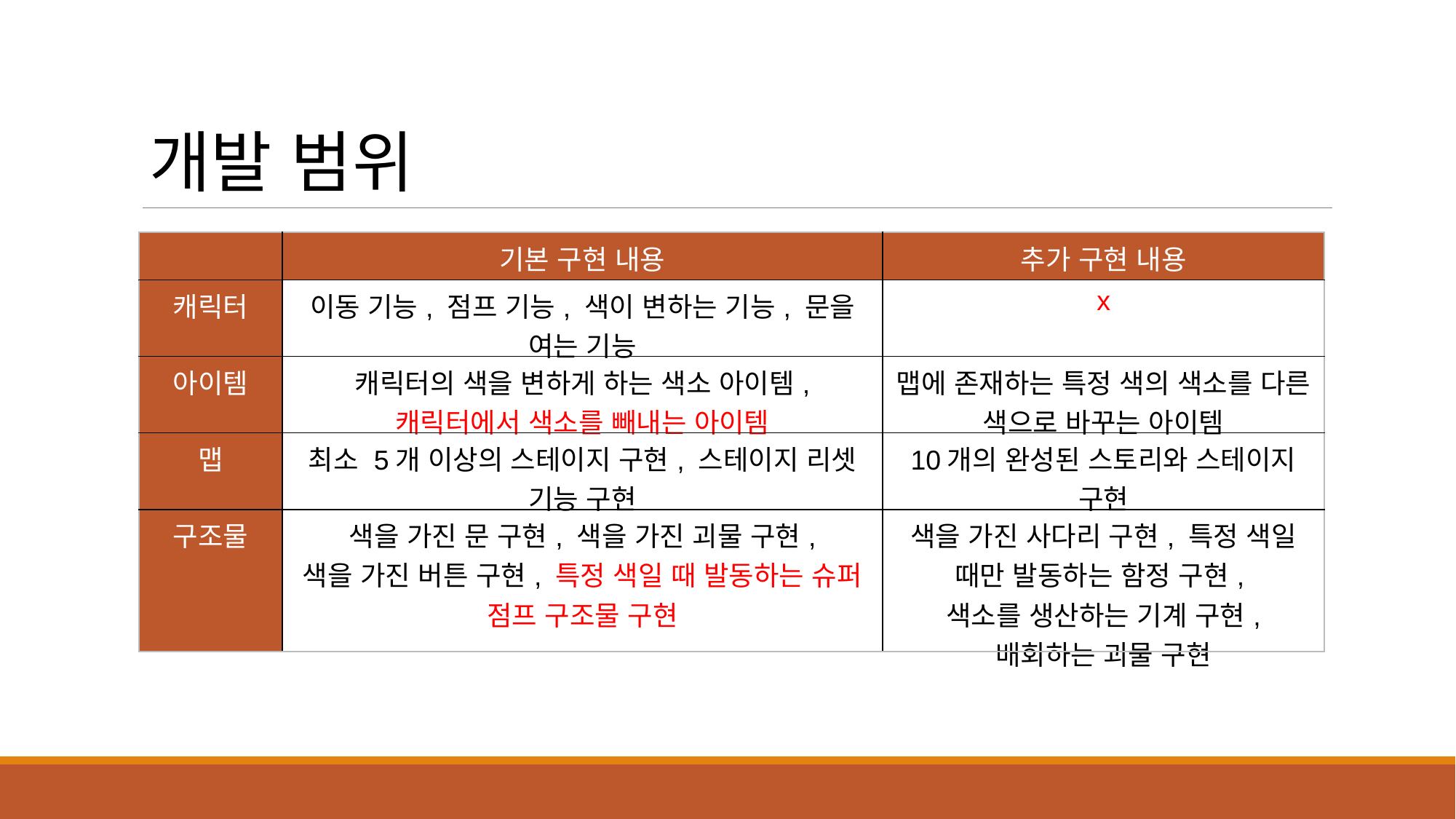

개발 범위
|  | 기본 구현 내용 | 추가 구현 내용 |
| --- | --- | --- |
| 캐릭터 | 이동 기능, 점프 기능, 색이 변하는 기능, 문을 여는 기능 | x |
| 아이템 | 캐릭터의 색을 변하게 하는 색소 아이템, 캐릭터에서 색소를 빼내는 아이템 | 맵에 존재하는 특정 색의 색소를 다른 색으로 바꾸는 아이템 |
| 맵 | 최소 5개 이상의 스테이지 구현, 스테이지 리셋 기능 구현 | 10개의 완성된 스토리와 스테이지 구현 |
| 구조물 | 색을 가진 문 구현, 색을 가진 괴물 구현, 색을 가진 버튼 구현, 특정 색일 때 발동하는 슈퍼 점프 구조물 구현 | 색을 가진 사다리 구현, 특정 색일 때만 발동하는 함정 구현, 색소를 생산하는 기계 구현, 배회하는 괴물 구현 |